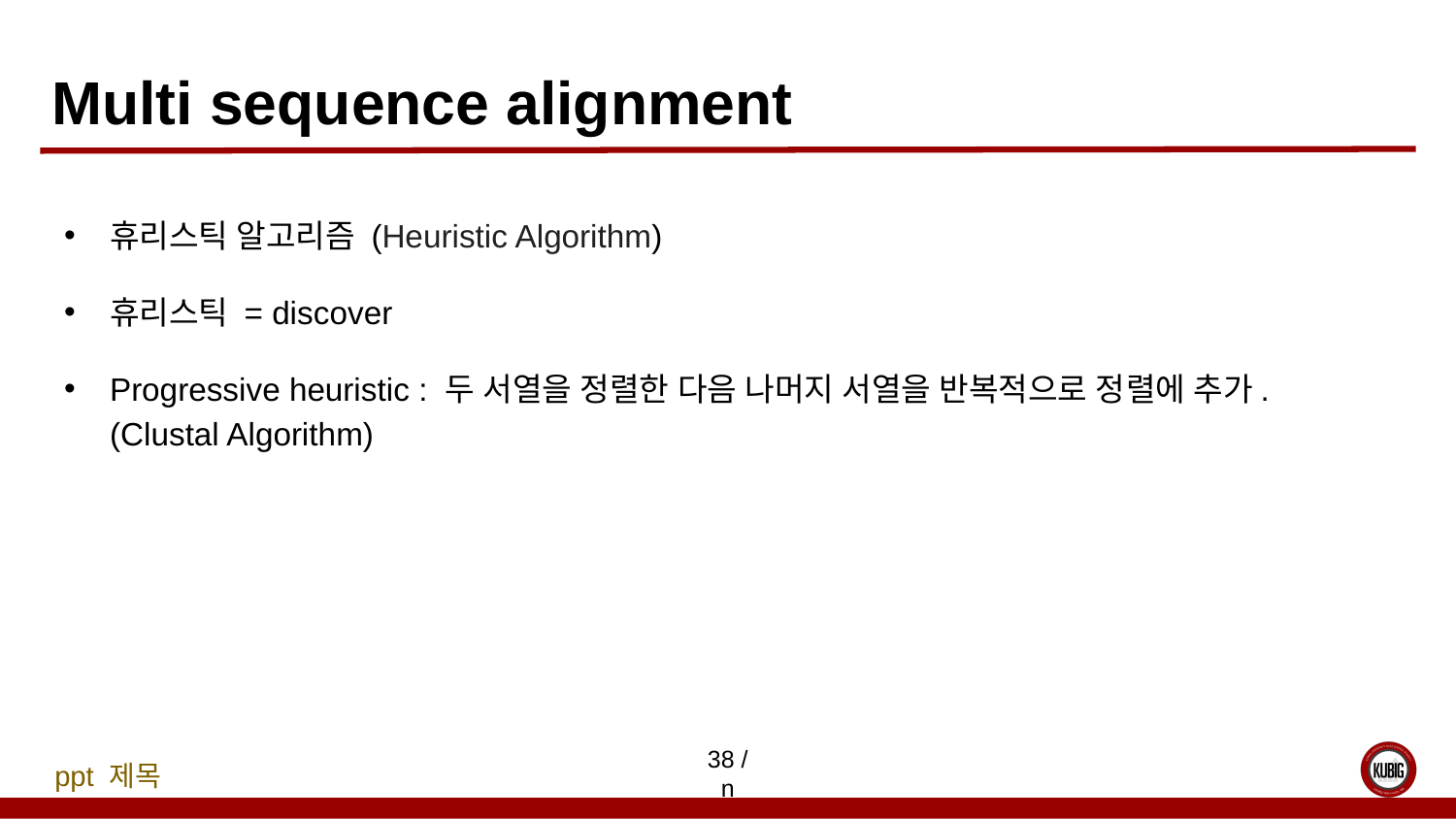

# Multi sequence alignment
휴리스틱 알고리즘 (Heuristic Algorithm)
휴리스틱 = discover
Progressive heuristic : 두 서열을 정렬한 다음 나머지 서열을 반복적으로 정렬에 추가. (Clustal Algorithm)
38 / n